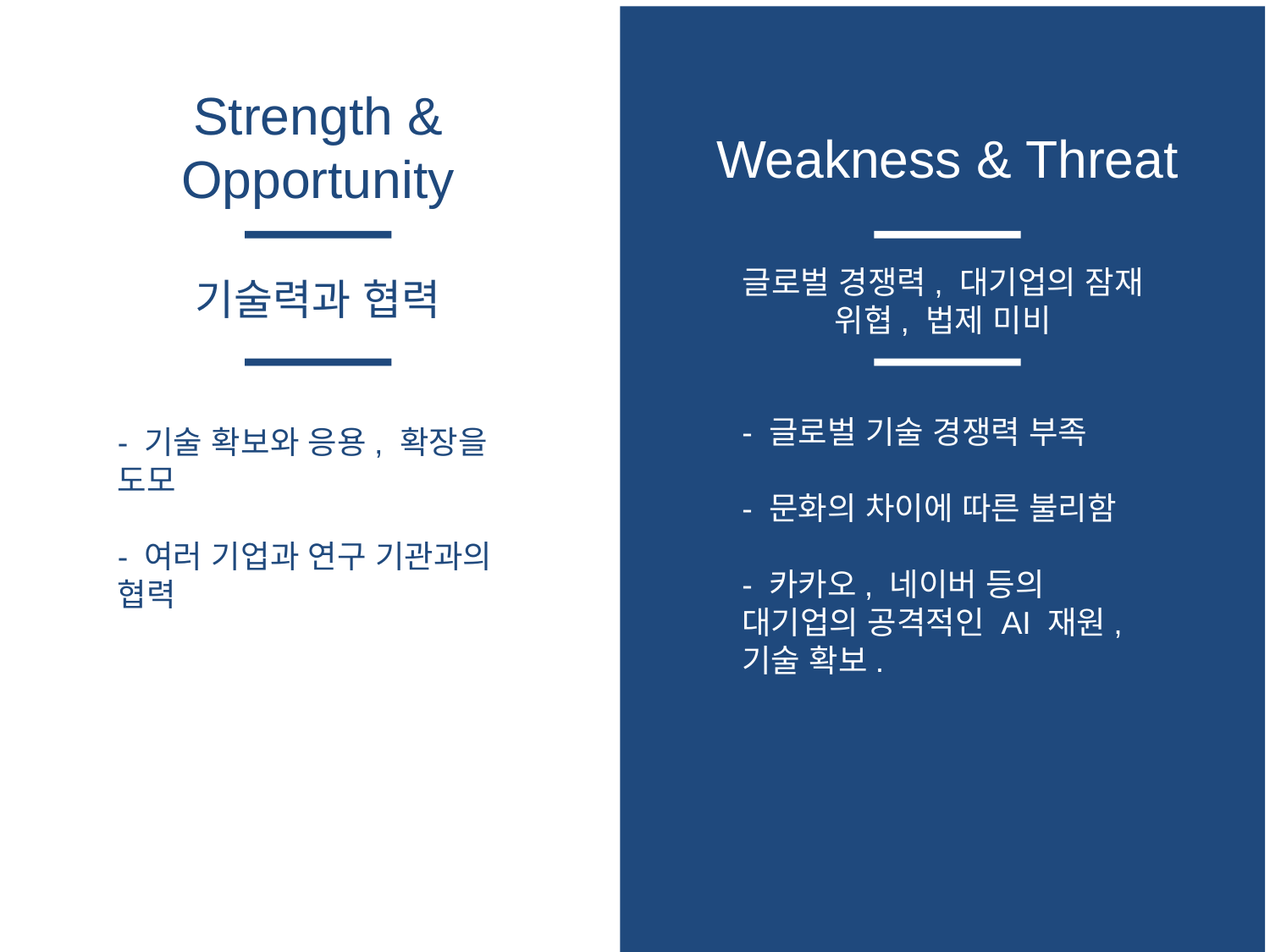

Strength & Opportunity
Weakness & Threat

글로벌 경쟁력, 대기업의 잠재 위협, 법제 미비
기술력과 협력

- 글로벌 기술 경쟁력 부족

- 문화의 차이에 따른 불리함

- 카카오, 네이버 등의 대기업의 공격적인 AI 재원, 기술 확보.

- 기술 확보와 응용, 확장을 도모

- 여러 기업과 연구 기관과의 협력